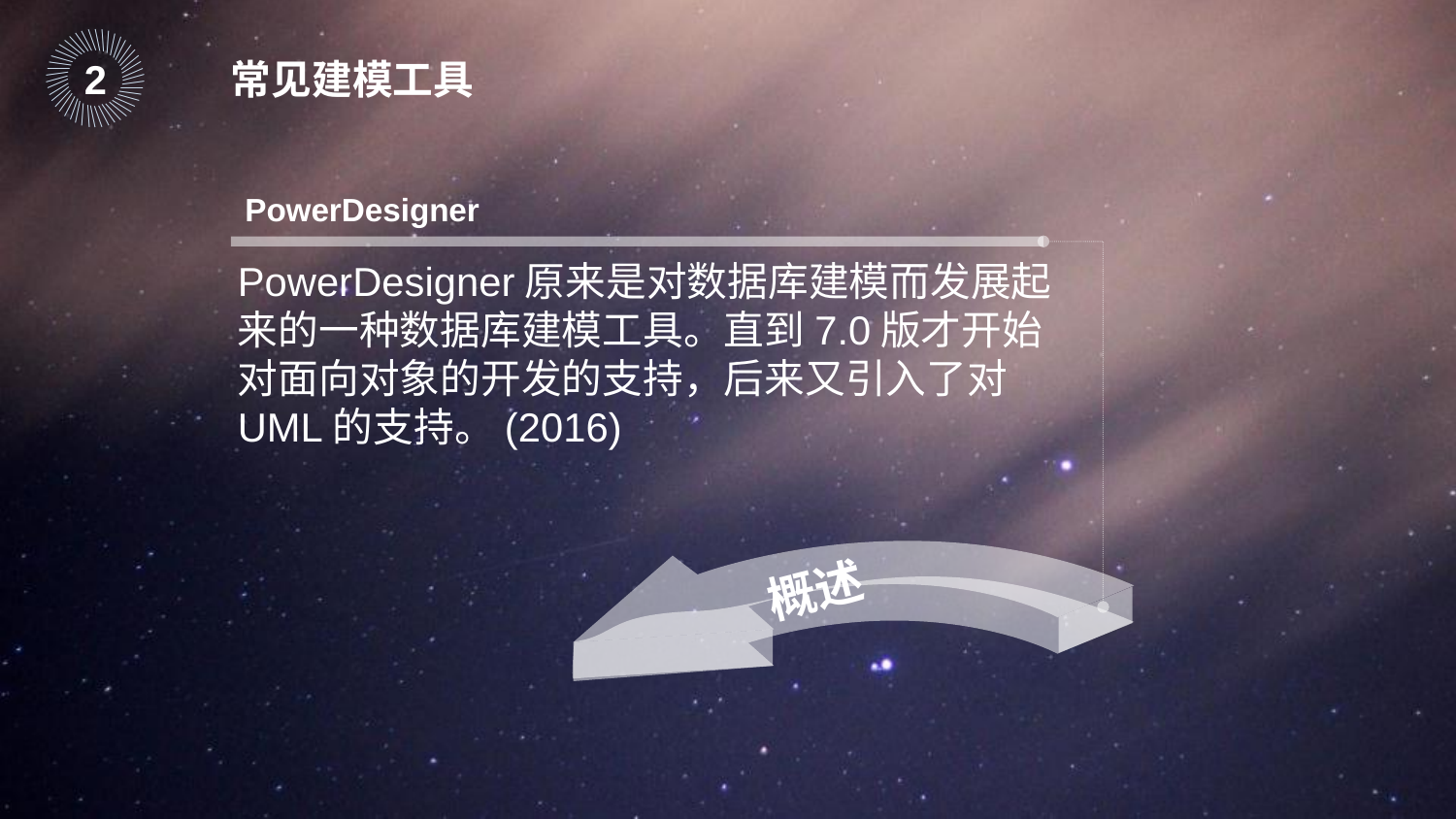

｜
｜
｜
｜
｜
｜
｜
｜
｜
｜
｜
｜
｜
｜
｜
｜
｜
｜
｜
｜
｜
｜
｜
｜
｜
｜
｜
｜
｜
｜
｜
｜
｜
｜
｜
｜
｜
｜
｜
｜
｜
｜
｜
｜
｜
｜
2
常见建模工具
PowerDesigner

PowerDesigner原来是对数据库建模而发展起来的一种数据库建模工具。直到7.0版才开始对面向对象的开发的支持，后来又引入了对UML的支持。(2016)

概述